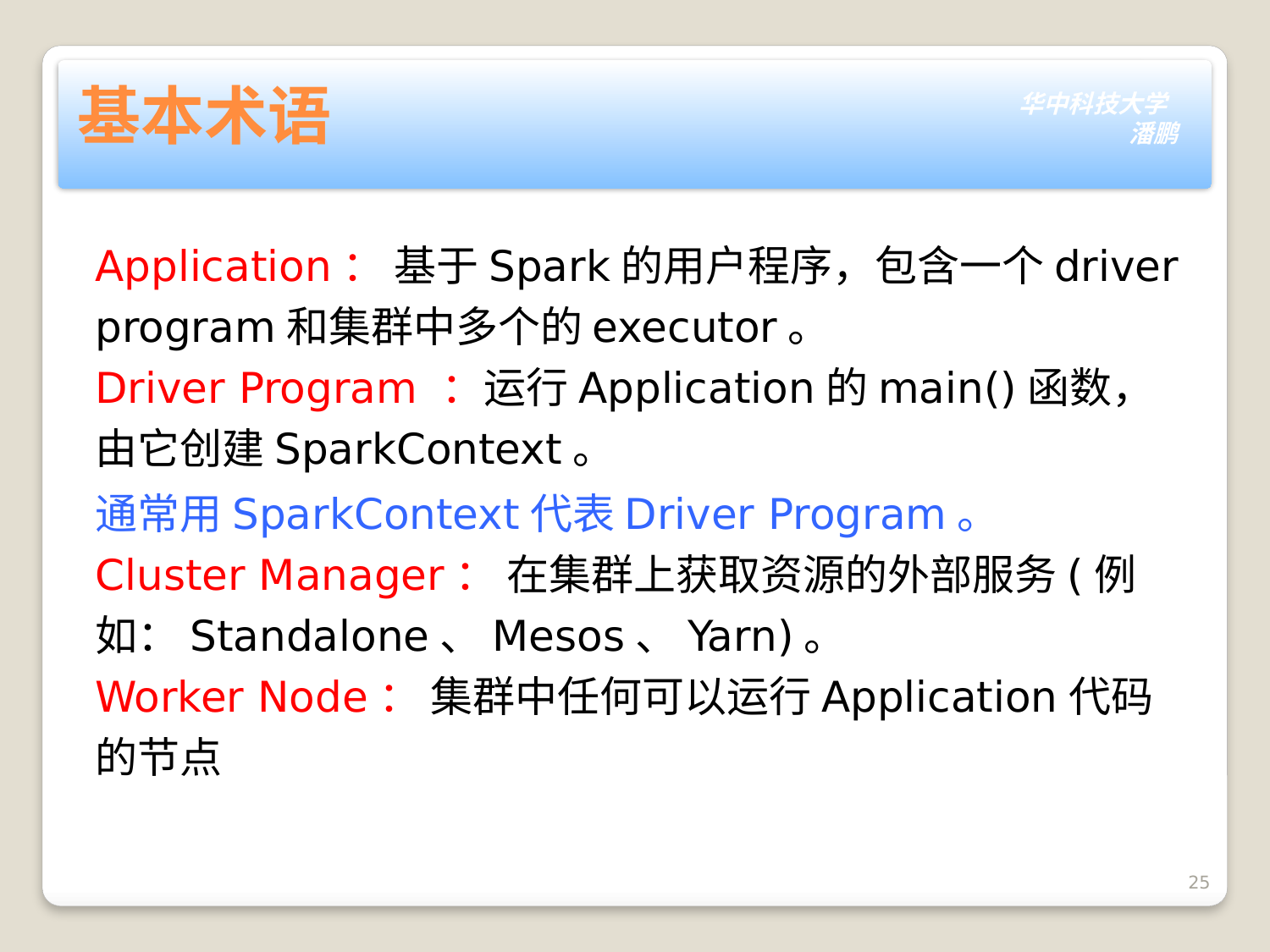

# 基本术语
Application： 基于Spark的用户程序，包含一个driver program和集群中多个的executor。
Driver Program ：运行Application的main()函数，由它创建SparkContext。
通常用SparkContext代表Driver Program。
Cluster Manager： 在集群上获取资源的外部服务(例如：Standalone、Mesos、Yarn)。
Worker Node： 集群中任何可以运行Application代码的节点
25